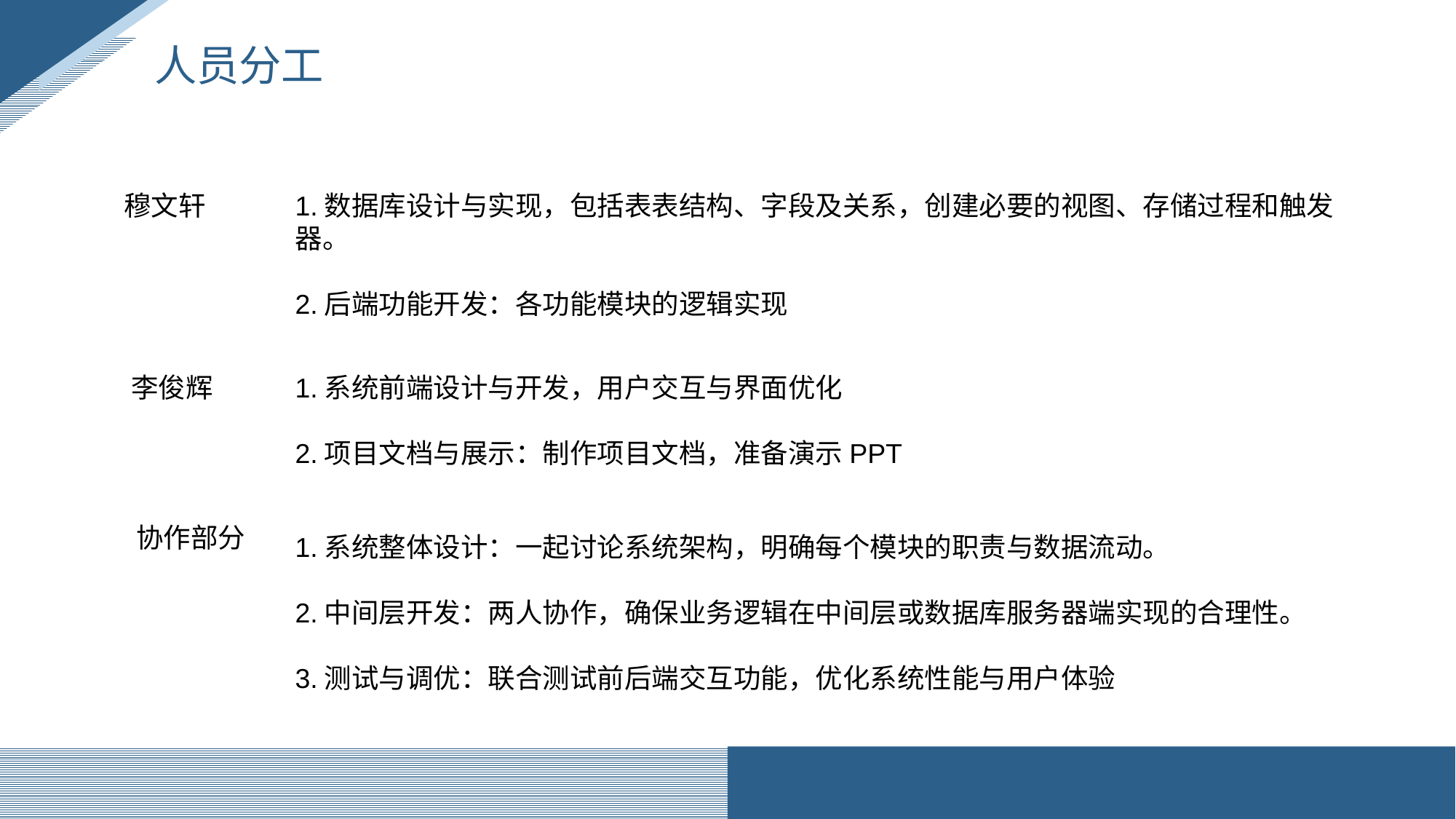

人员分工
穆文轩
1.数据库设计与实现，包括表表结构、字段及关系，创建必要的视图、存储过程和触发器。

2.后端功能开发：各功能模块的逻辑实现
李俊辉
1.系统前端设计与开发，用户交互与界面优化

2.项目文档与展示：制作项目文档，准备演示PPT
协作部分
1.系统整体设计：一起讨论系统架构，明确每个模块的职责与数据流动。

2.中间层开发：两人协作，确保业务逻辑在中间层或数据库服务器端实现的合理性。

3.测试与调优：联合测试前后端交互功能，优化系统性能与用户体验